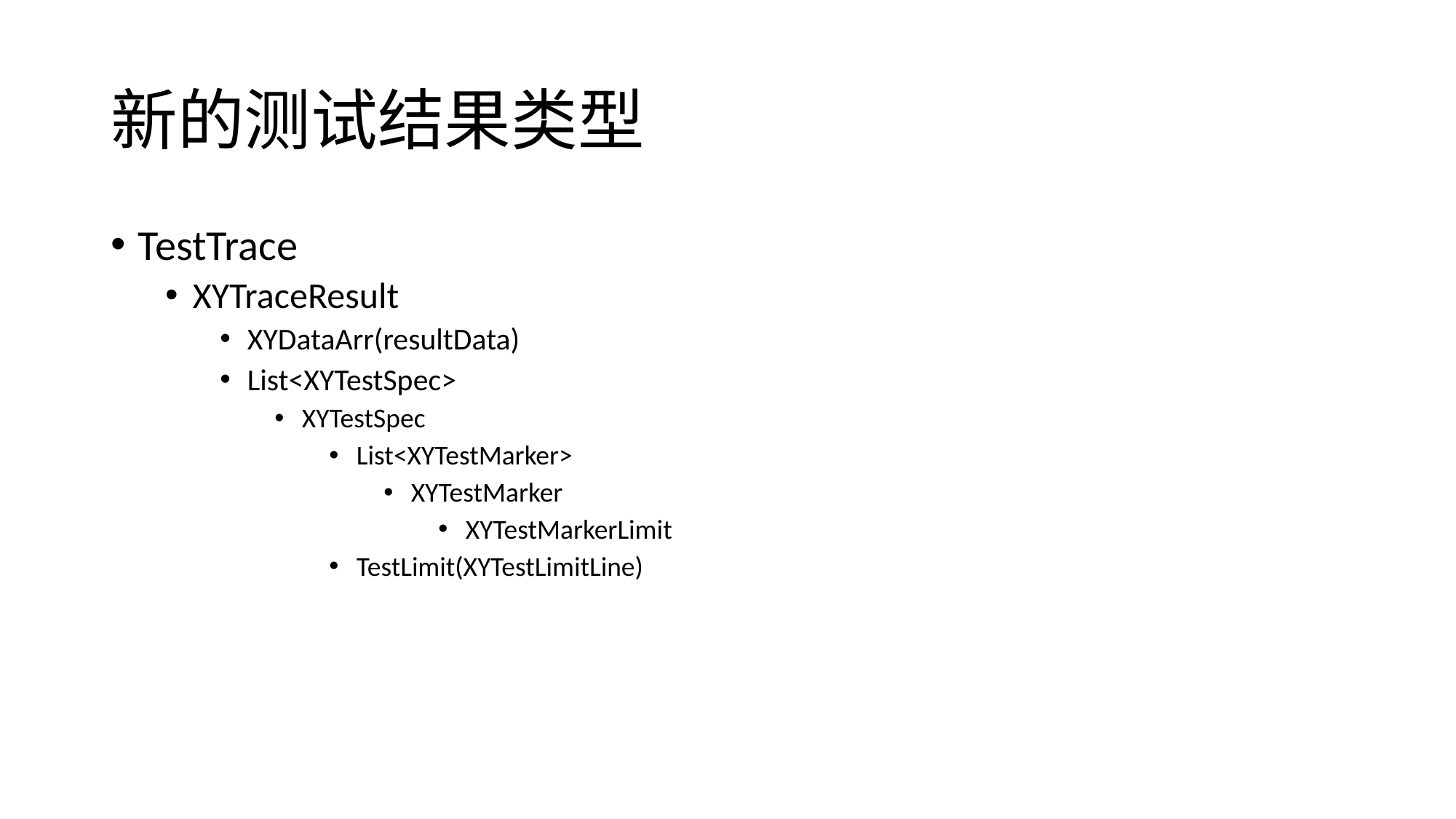

# 新的测试结果类型
TestTrace
XYTraceResult
XYDataArr(resultData)
List<XYTestSpec>
XYTestSpec
List<XYTestMarker>
XYTestMarker
XYTestMarkerLimit
TestLimit(XYTestLimitLine)